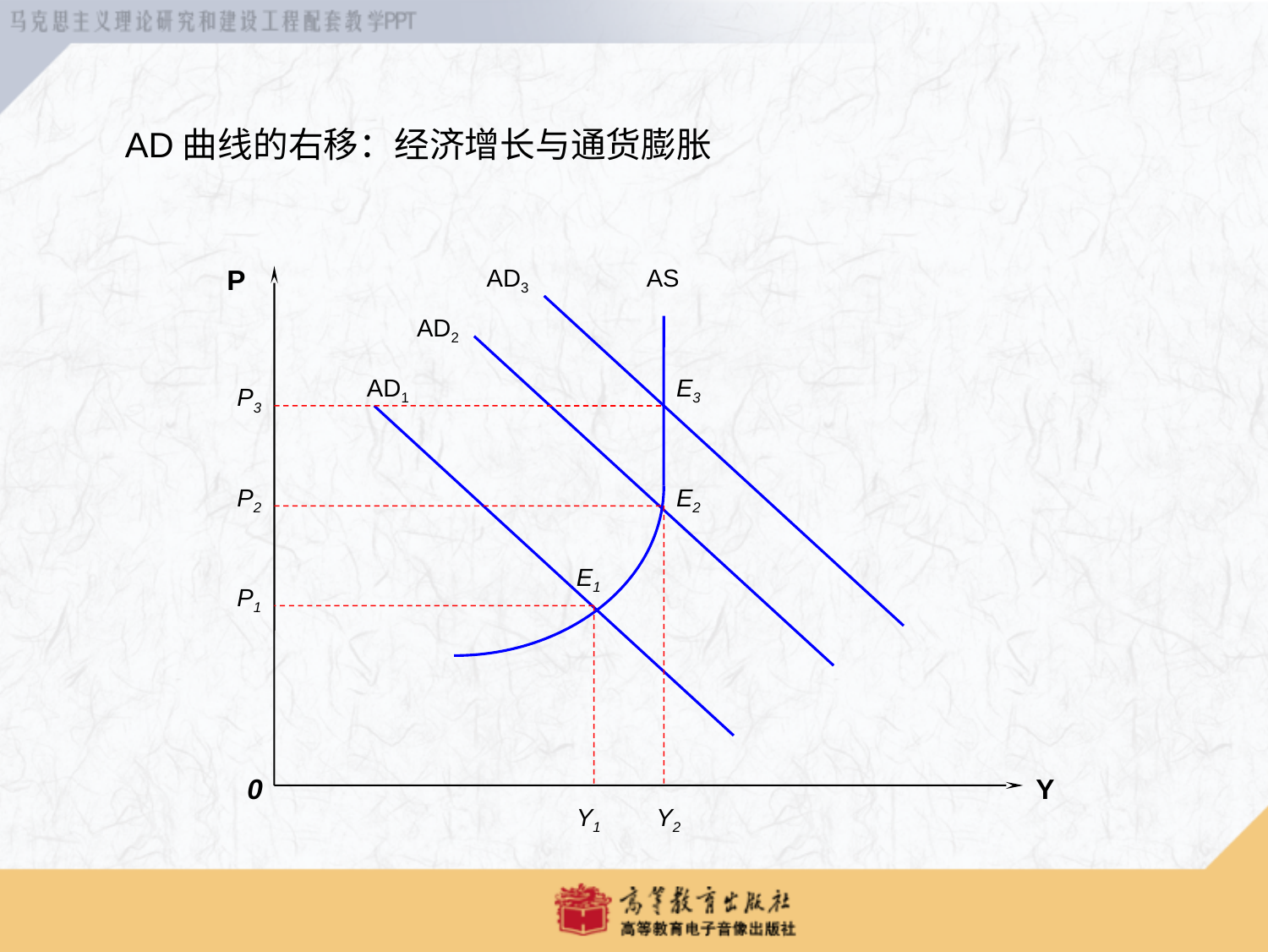

# AD曲线的右移：经济增长与通货膨胀
AD3
AS
P

AD2

AD1
E3
P3

P2
E2

E1
P1

0
Y

Y1
Y2
47